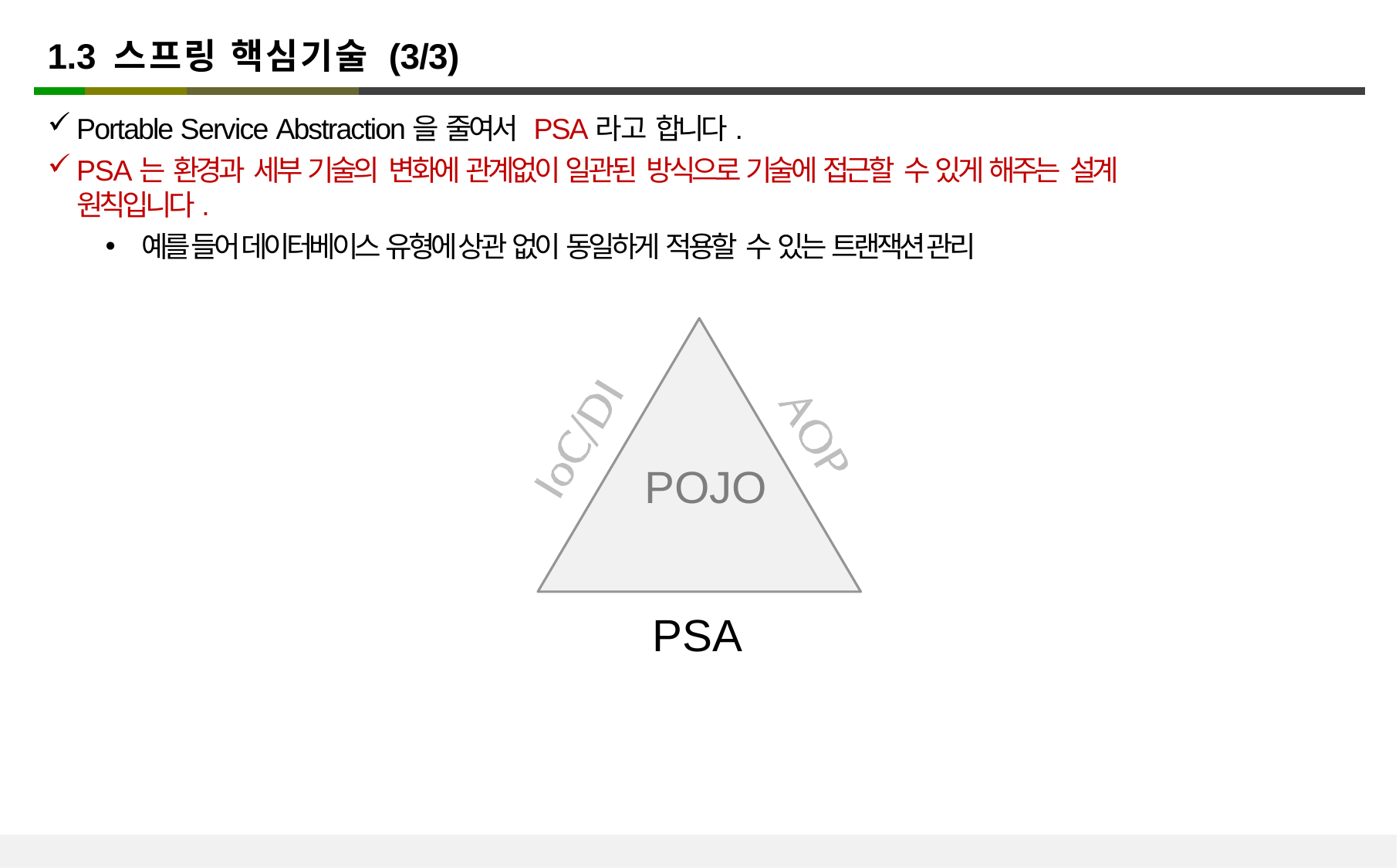

1.3 스프링 핵심기술 (3/3)

Portable Service Abstraction을 줄여서  PSA라고 합니다.
PSA는 환경과 세부 기술의  변화에 관계없이  일관된  방식으로 기술에  접근할  수 있게 해주는  설계 원칙입니다.
예를 들어 데이터베이스 유형에 상관 없이 동일하게  적용할 수 있는 트랜잭션 관리

POJO

PSA